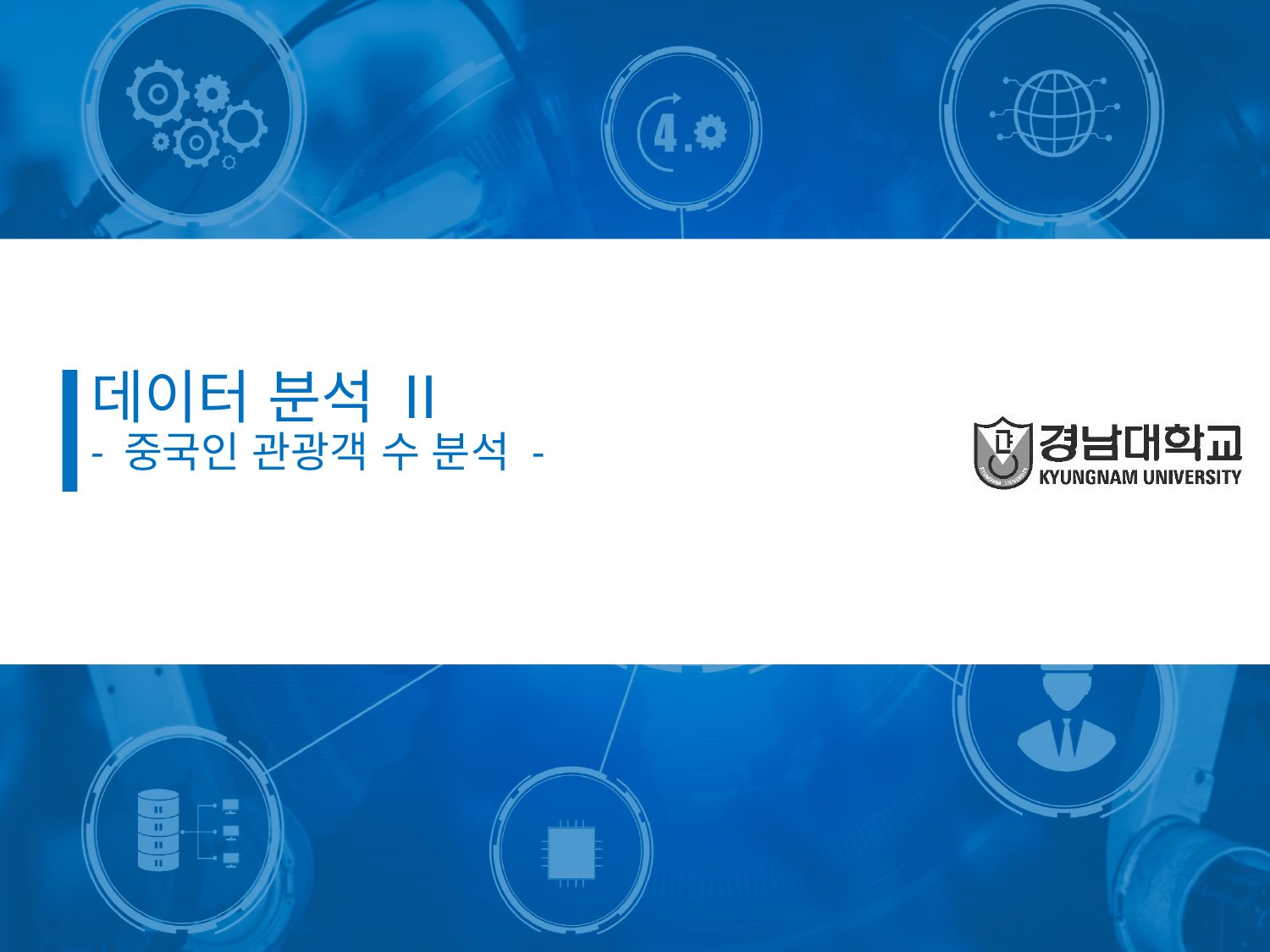

# 데이터 분석 Ⅱ - 중국인 관광객 수 분석 -